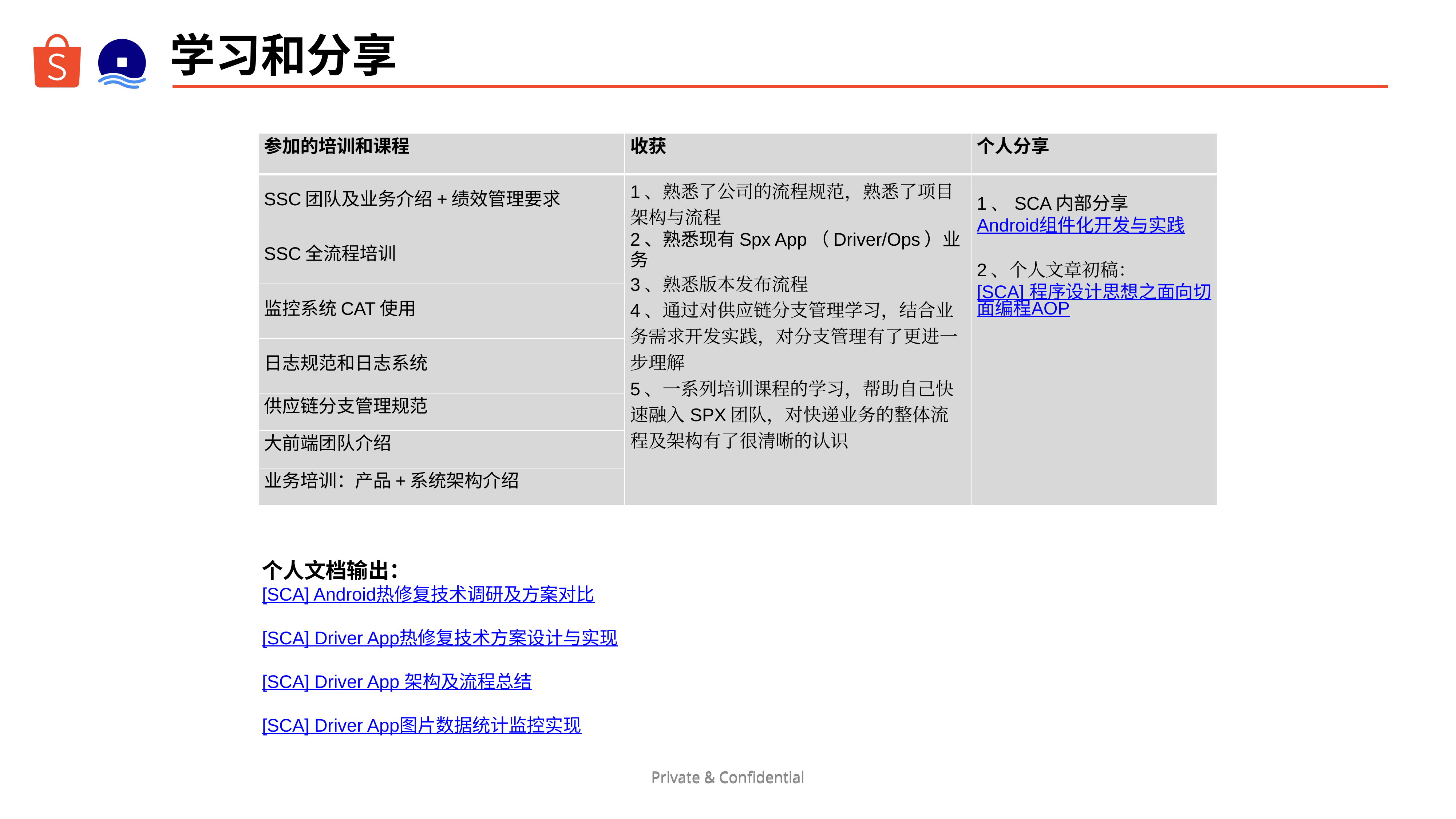

# 学习和分享
| 参加的培训和课程 | 收获 | 个人分享 |
| --- | --- | --- |
| SSC团队及业务介绍+绩效管理要求 | 1、熟悉了公司的流程规范，熟悉了项目架构与流程 2、熟悉现有Spx App（Driver/Ops）业务 3、熟悉版本发布流程 4、通过对供应链分支管理学习，结合业务需求开发实践，对分支管理有了更进一步理解 5、一系列培训课程的学习，帮助自己快速融入SPX团队，对快递业务的整体流程及架构有了很清晰的认识 | 1、SCA内部分享 Android组件化开发与实践 2、个人文章初稿： [SCA] 程序设计思想之面向切面编程AOP |
| SSC全流程培训 |  |  |
| 监控系统CAT使用 |  |  |
| 日志规范和日志系统 |  |  |
| 供应链分支管理规范 |  |  |
| 大前端团队介绍 |  |  |
| 业务培训：产品+系统架构介绍 |  |  |
个人文档输出：
[SCA] Android热修复技术调研及方案对比

[SCA] Driver App热修复技术方案设计与实现

[SCA] Driver App 架构及流程总结

[SCA] Driver App图片数据统计监控实现
Private & Confidential